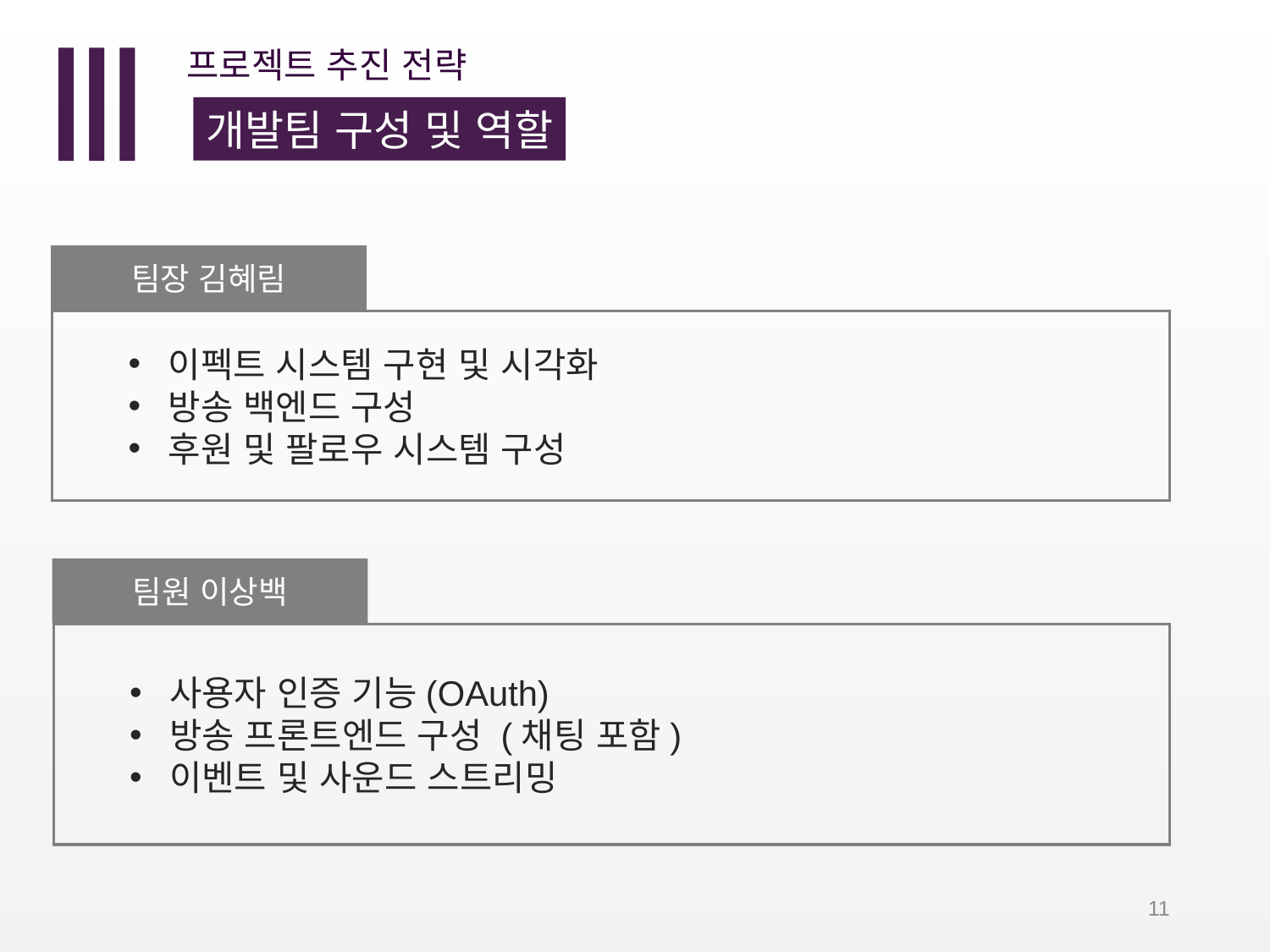

Ⅲ
프로젝트 추진 전략
개발팀 구성 및 역할
팀장 김혜림
이펙트 시스템 구현 및 시각화
방송 백엔드 구성
후원 및 팔로우 시스템 구성
팀원 이상백
사용자 인증 기능(OAuth)
방송 프론트엔드 구성 (채팅 포함)
이벤트 및 사운드 스트리밍
11